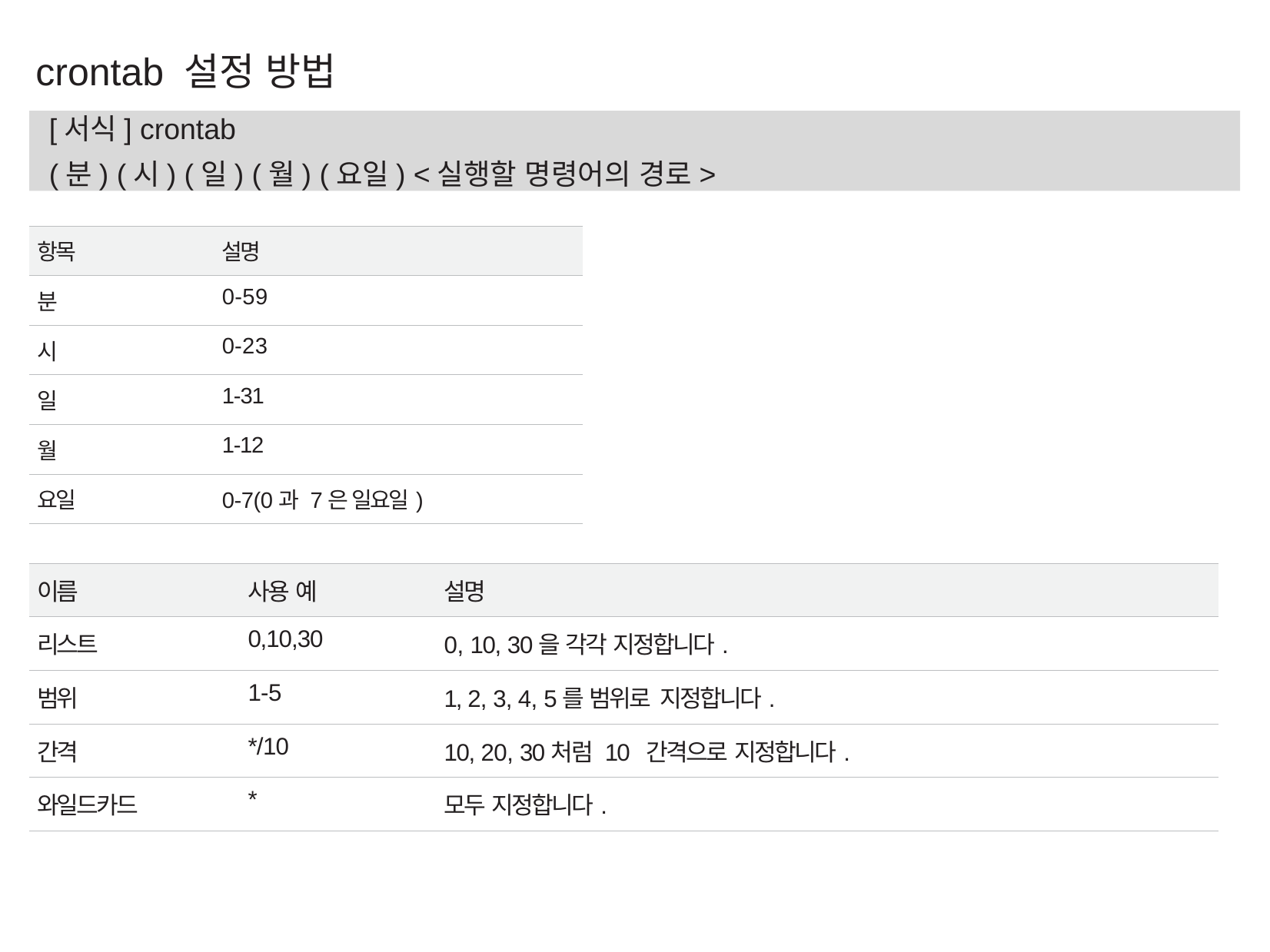

crontab 설정 방법

[서식] crontab
(분) (시) (일) (월) (요일) <실행할 명령어의 경로>
| 항목 | 설명 |
| --- | --- |
| 분 | 0-59 |
| 시 | 0-23 |
| 일 | 1-31 |
| 월 | 1-12 |
| 요일 | 0-7(0과 7은 일요일) |
| 이름 | 사용 예 | 설명 |
| --- | --- | --- |
| 리스트 | 0,10,30 | 0, 10, 30을 각각 지정합니다. |
| 범위 | 1-5 | 1, 2, 3, 4, 5를 범위로 지정합니다. |
| 간격 | \*/10 | 10, 20, 30처럼 10 간격으로 지정합니다. |
| 와일드카드 | \* | 모두 지정합니다. |